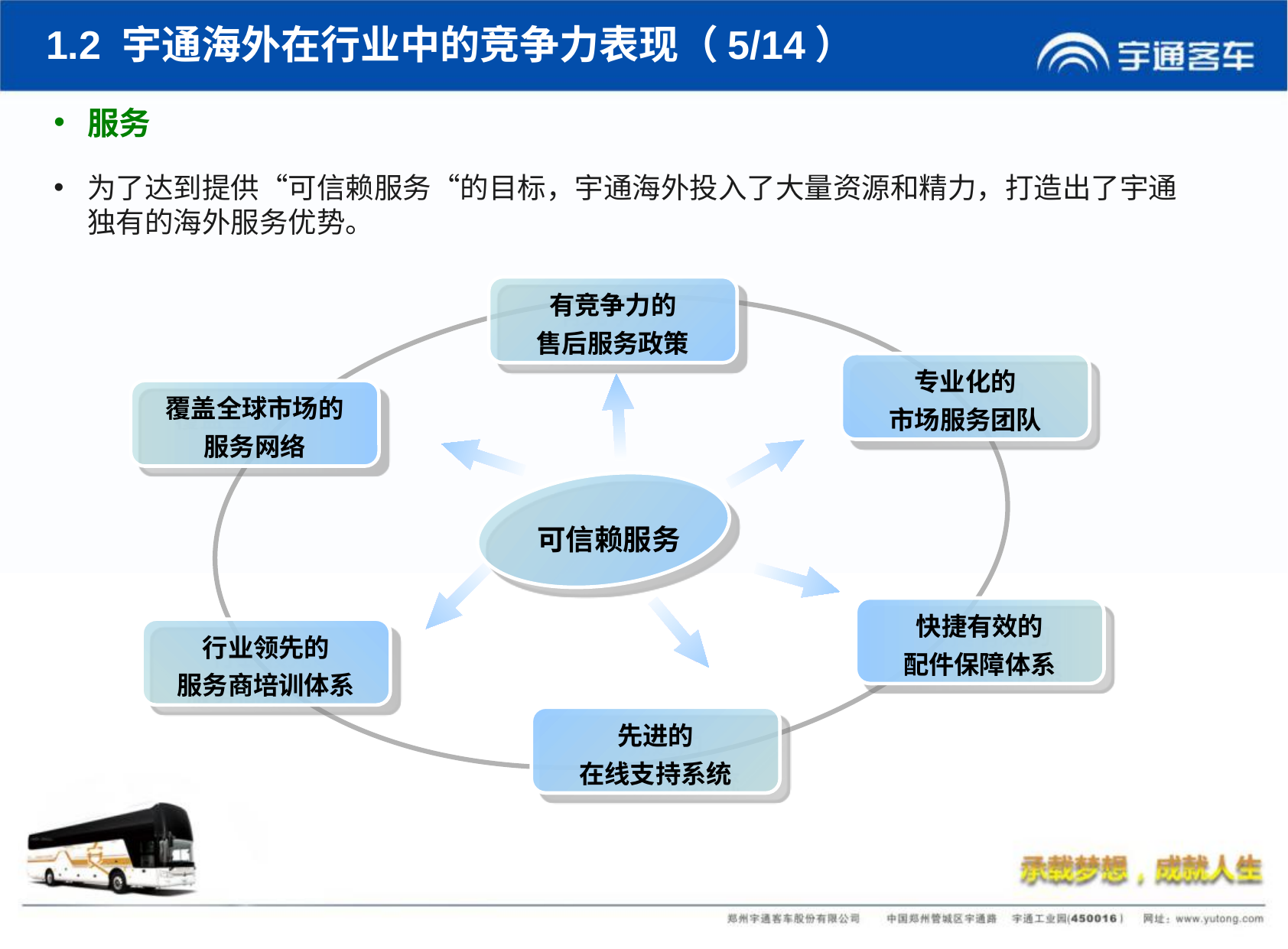

1.2 宇通海外在行业中的竞争力表现（5/14）
服务
为了达到提供“可信赖服务“的目标，宇通海外投入了大量资源和精力，打造出了宇通独有的海外服务优势。
有竞争力的
售后服务政策

专业化的
市场服务团队
覆盖全球市场的
服务网络

可信赖服务

快捷有效的
配件保障体系

行业领先的
服务商培训体系
先进的
在线支持系统